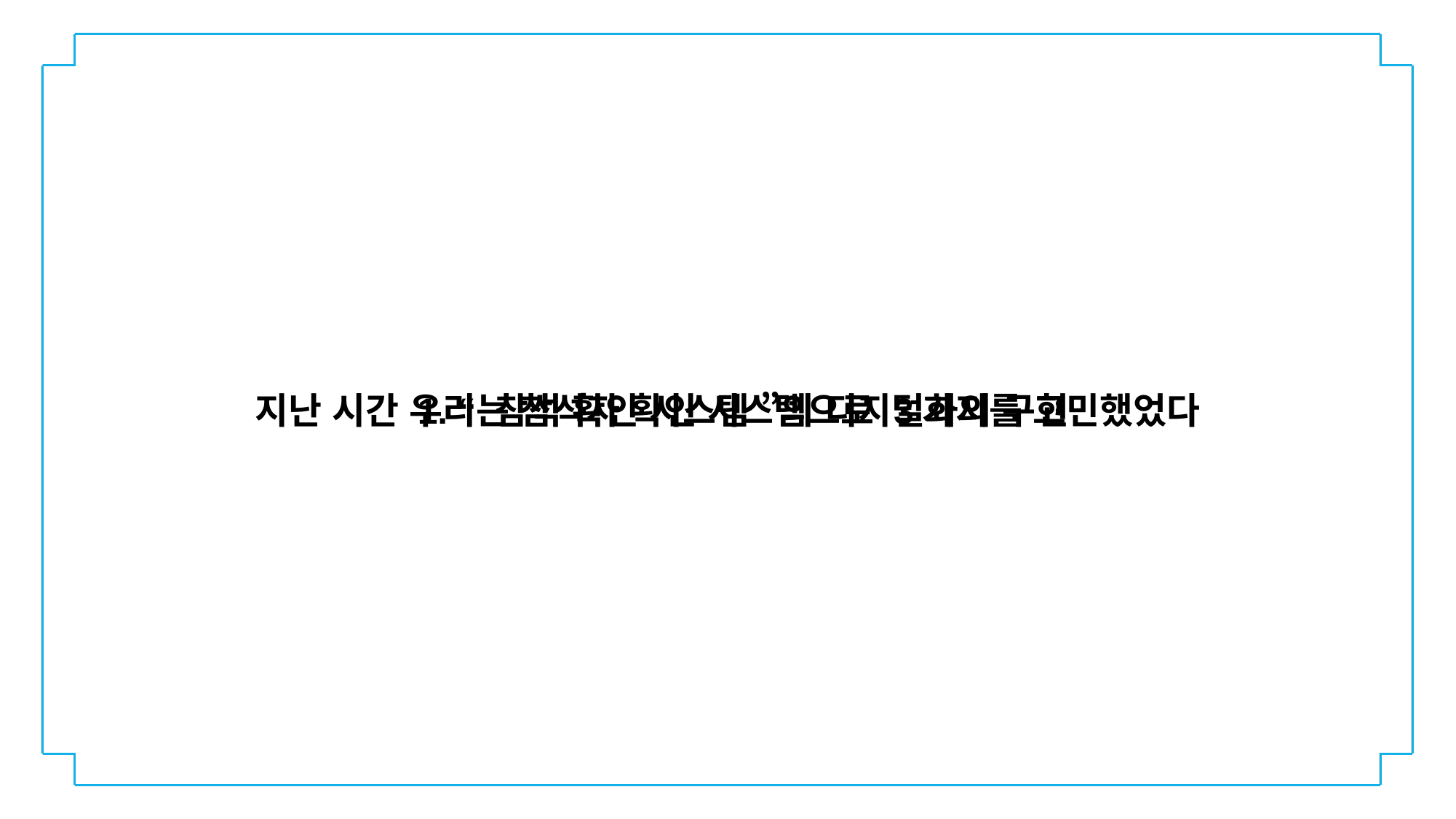

지난 시간 우리는 참석자 확인 시스템으로 3가지를 고민했었다
1. “ 참석 확인 시스템 ”의 디지털화의 구현